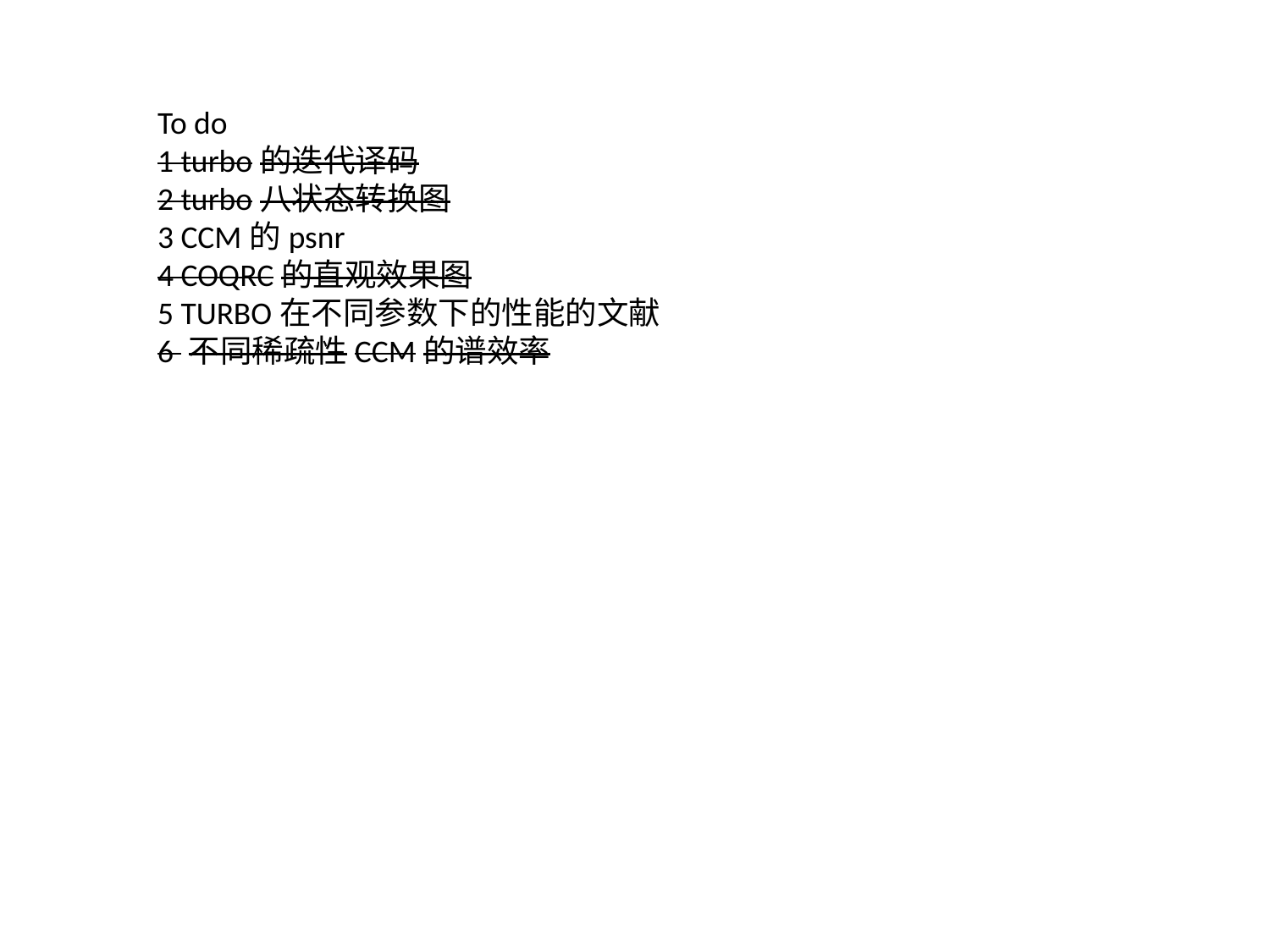

To do
1 turbo的迭代译码
2 turbo八状态转换图
3 CCM的psnr
4 COQRC的直观效果图
5 TURBO在不同参数下的性能的文献
6 不同稀疏性CCM的谱效率